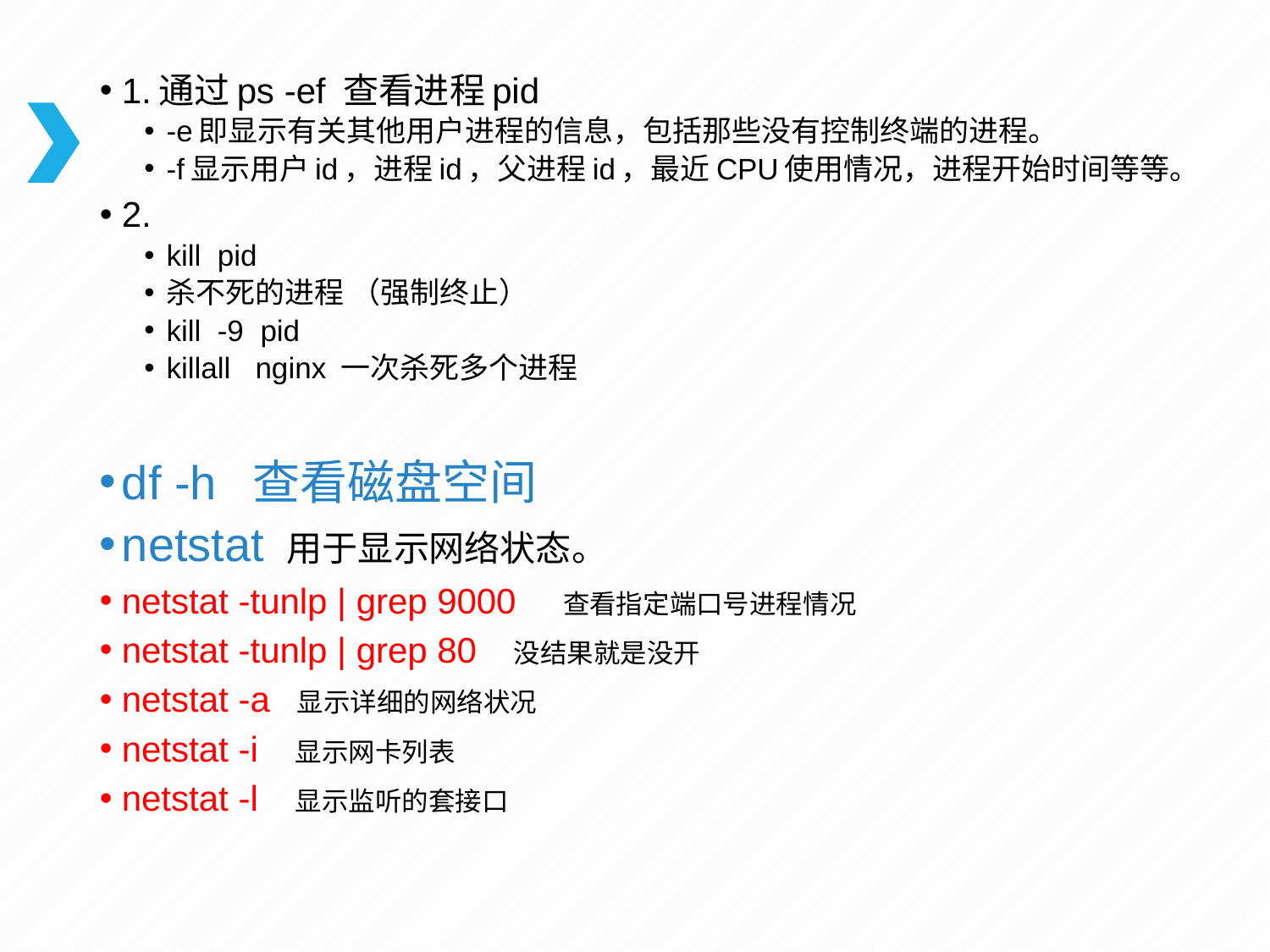

1.通过ps -ef 查看进程pid
-e即显示有关其他用户进程的信息，包括那些没有控制终端的进程。
-f显示用户id，进程id，父进程id，最近CPU使用情况，进程开始时间等等。
2.
kill  pid
杀不死的进程 （强制终止）
kill  -9  pid
killall   nginx 一次杀死多个进程

df -h  查看磁盘空间
netstat 用于显示网络状态。
netstat -tunlp | grep 9000    查看指定端口号进程情况
netstat -tunlp | grep 80   没结果就是没开
netstat -a  显示详细的网络状况
netstat -i   显示网卡列表
netstat -l   显示监听的套接口